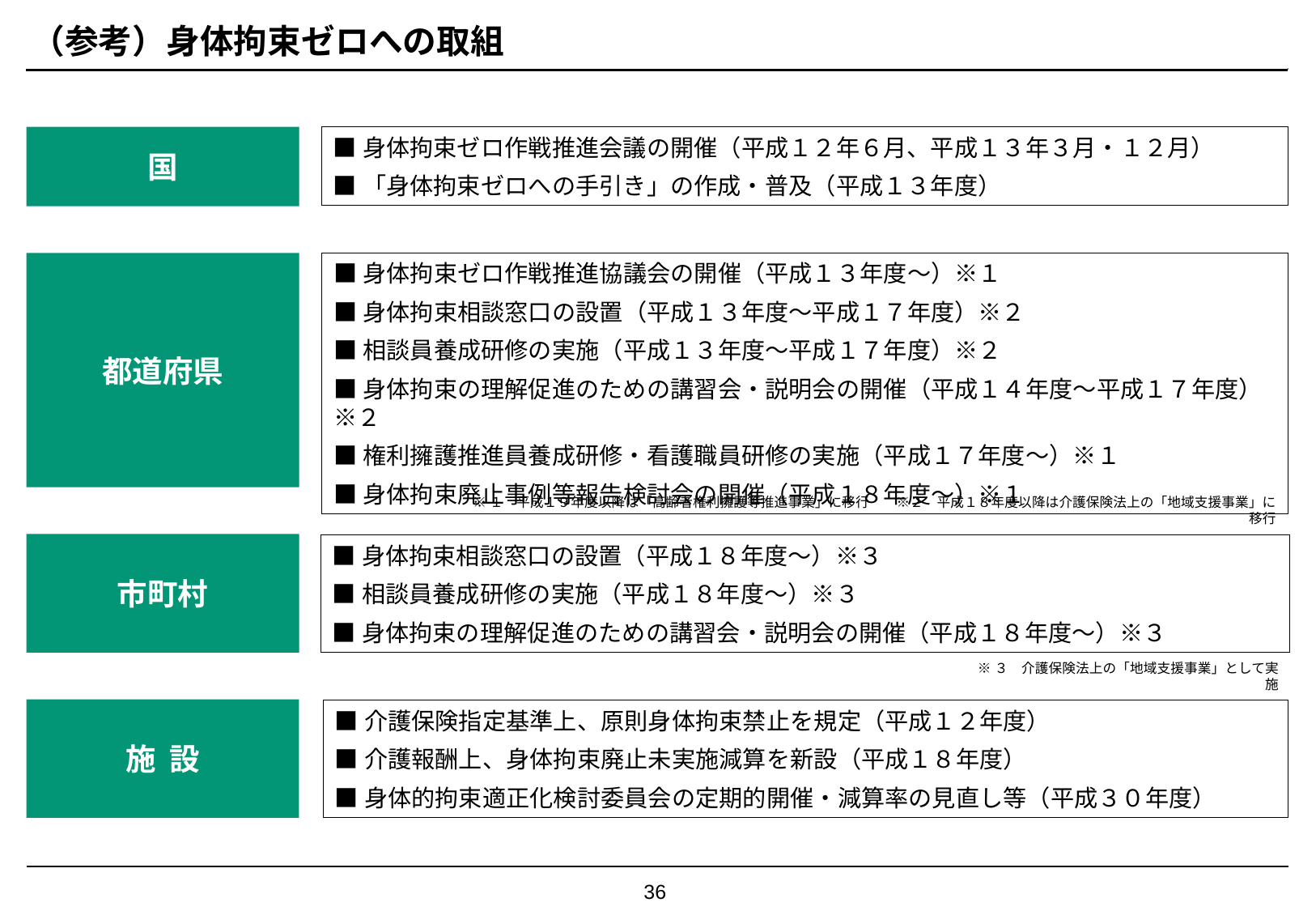

# （参考）身体拘束ゼロへの取組
■身体拘束ゼロ作戦推進会議の開催（平成１２年６月、平成１３年３月・１２月）
■「身体拘束ゼロへの手引き」の作成・普及（平成１３年度）
国
都道府県
■身体拘束ゼロ作戦推進協議会の開催（平成１３年度～）※１
■身体拘束相談窓口の設置（平成１３年度～平成１７年度）※２
■相談員養成研修の実施（平成１３年度～平成１７年度）※２
■身体拘束の理解促進のための講習会・説明会の開催（平成１４年度～平成１７年度）※２
■権利擁護推進員養成研修・看護職員研修の実施（平成１７年度～）※１
■身体拘束廃止事例等報告検討会の開催（平成１８年度～）※１
※１　平成１９年度以降は「高齢者権利擁護等推進事業」に移行　　※２　平成１８年度以降は介護保険法上の「地域支援事業」に移行
市町村
■身体拘束相談窓口の設置（平成１８年度～）※３
■相談員養成研修の実施（平成１８年度～）※３
■身体拘束の理解促進のための講習会・説明会の開催（平成１８年度～）※３
※３　介護保険法上の「地域支援事業」として実施
施  設
■介護保険指定基準上、原則身体拘束禁止を規定（平成１２年度）
■介護報酬上、身体拘束廃止未実施減算を新設（平成１８年度）
■身体的拘束適正化検討委員会の定期的開催・減算率の見直し等（平成３０年度）